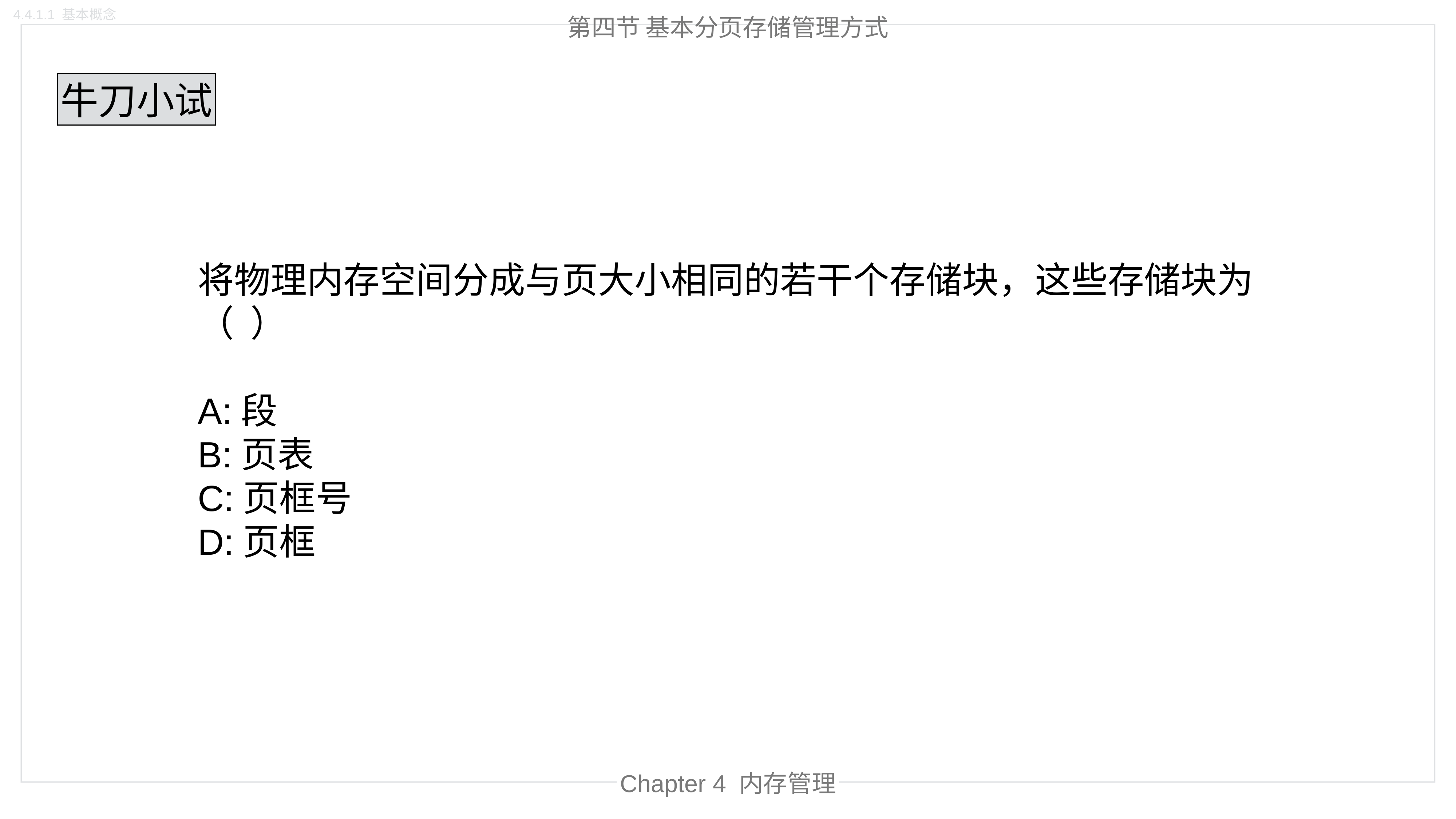

4.4.1.1 基本概念
第四节 基本分页存储管理方式

牛刀小试
将物理内存空间分成与页大小相同的若干个存储块，这些存储块为（  ）

A:段
B:页表
C:页框号
D:页框
Chapter 4 内存管理